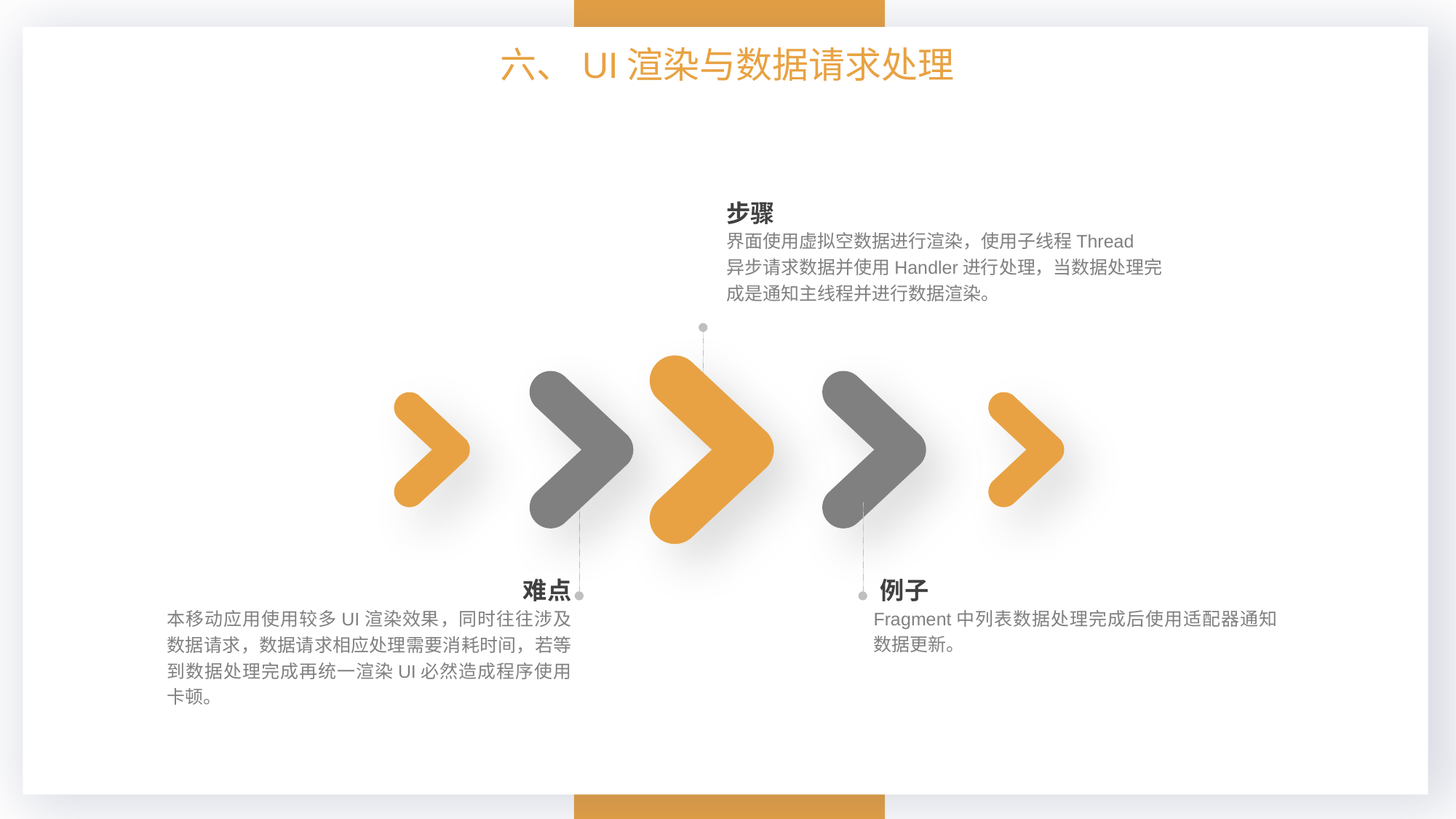

六、UI渲染与数据请求处理
步骤
界面使用虚拟空数据进行渲染，使用子线程Thread
异步请求数据并使用Handler进行处理，当数据处理完成是通知主线程并进行数据渲染。

难点
本移动应用使用较多UI渲染效果，同时往往涉及数据请求，数据请求相应处理需要消耗时间，若等到数据处理完成再统一渲染UI必然造成程序使用卡顿。
例子
Fragment中列表数据处理完成后使用适配器通知数据更新。